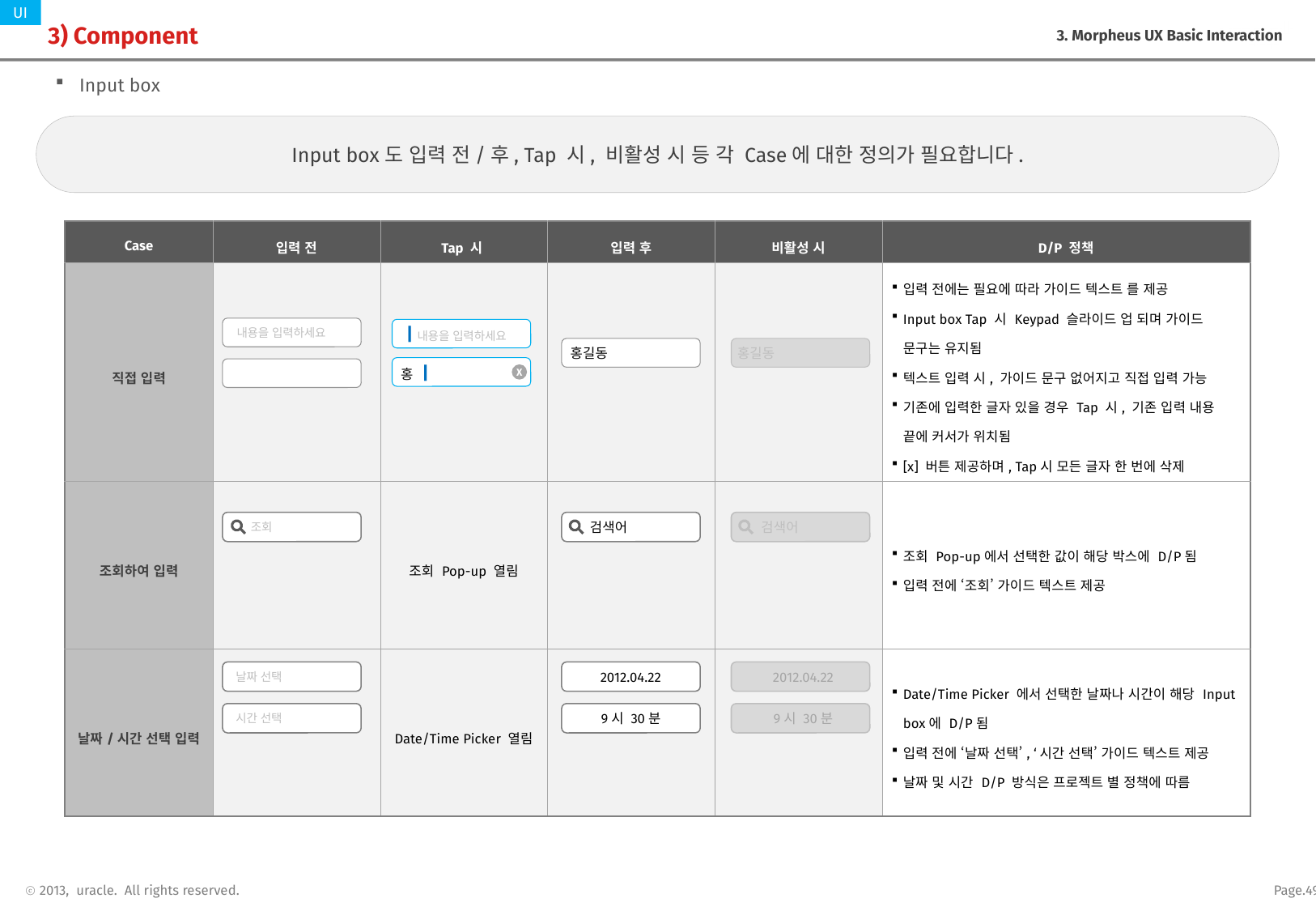

# 3) Component
3. Morpheus UX Basic Interaction
Input box
Input box도 입력 전/후, Tap 시, 비활성 시 등 각 Case에 대한 정의가 필요합니다.
| Case | 입력 전 | Tap 시 | 입력 후 | 비활성 시 | D/P 정책 |
| --- | --- | --- | --- | --- | --- |
| 직접 입력 |  |  |  |  | 입력 전에는 필요에 따라 가이드 텍스트 를 제공 Input box Tap 시 Keypad 슬라이드 업 되며 가이드 문구는 유지됨 텍스트 입력 시, 가이드 문구 없어지고 직접 입력 가능 기존에 입력한 글자 있을 경우 Tap 시, 기존 입력 내용 끝에 커서가 위치됨 [x] 버튼 제공하며, Tap시 모든 글자 한 번에 삭제 |
| 조회하여 입력 |  | 조회 Pop-up 열림 |  |  | 조회 Pop-up에서 선택한 값이 해당 박스에 D/P됨 입력 전에 ‘조회’ 가이드 텍스트 제공 |
| 날짜/시간 선택 입력 |  | Date/Time Picker 열림 |  |  | Date/Time Picker 에서 선택한 날짜나 시간이 해당 Input box에 D/P됨 입력 전에 ‘날짜 선택’, ‘시간 선택’ 가이드 텍스트 제공 날짜 및 시간 D/P 방식은 프로젝트 별 정책에 따름 |
내용을 입력하세요

|내용을 입력하세요
홍 |
X
홍길동
홍길동
  조회

  검색어

  검색어

날짜 선택
시간 선택
2012.04.22
9시 30분
2012.04.22
9시 30분